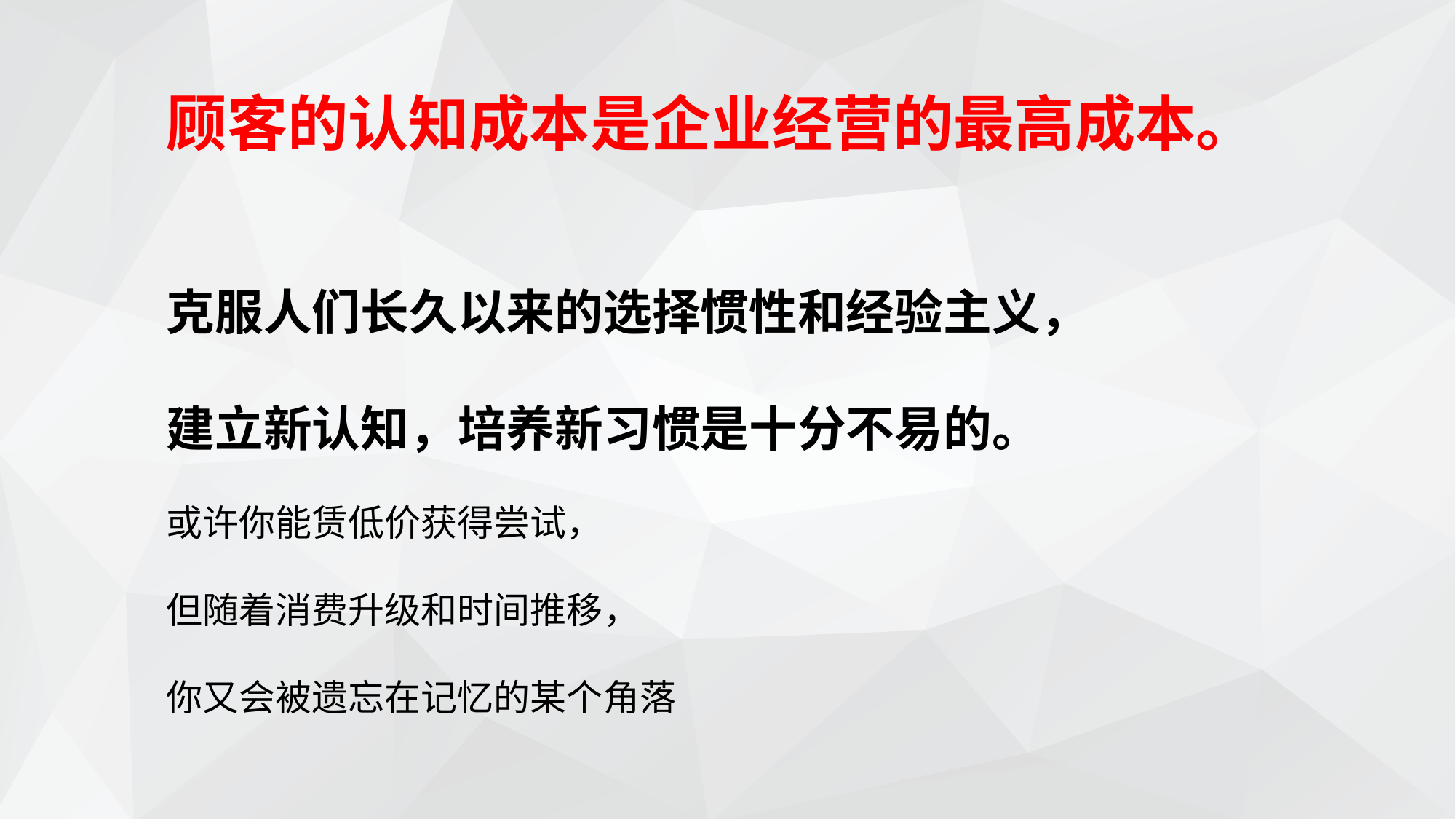

顾客的认知成本是企业经营的最高成本。

克服人们长久以来的选择惯性和经验主义，
建立新认知，培养新习惯是十分不易的。
或许你能赁低价获得尝试，
但随着消费升级和时间推移，
你又会被遗忘在记忆的某个角落